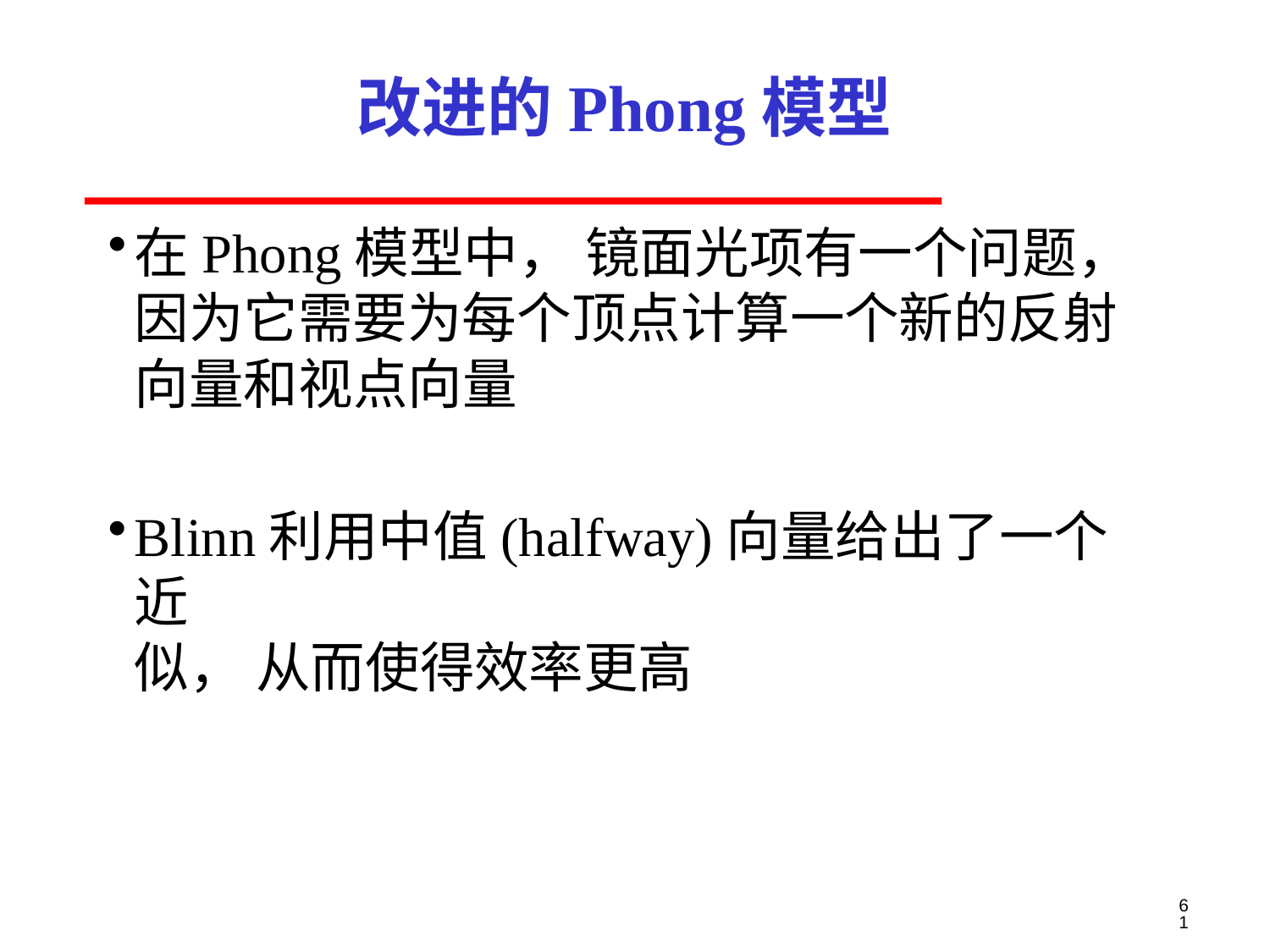

# 改进的Phong模型
在Phong模型中， 镜面光项有一个问题， 因为它需要为每个顶点计算一个新的反射向量和视点向量

Blinn利用中值(halfway)向量给出了一个近
似， 从而使得效率更高
61